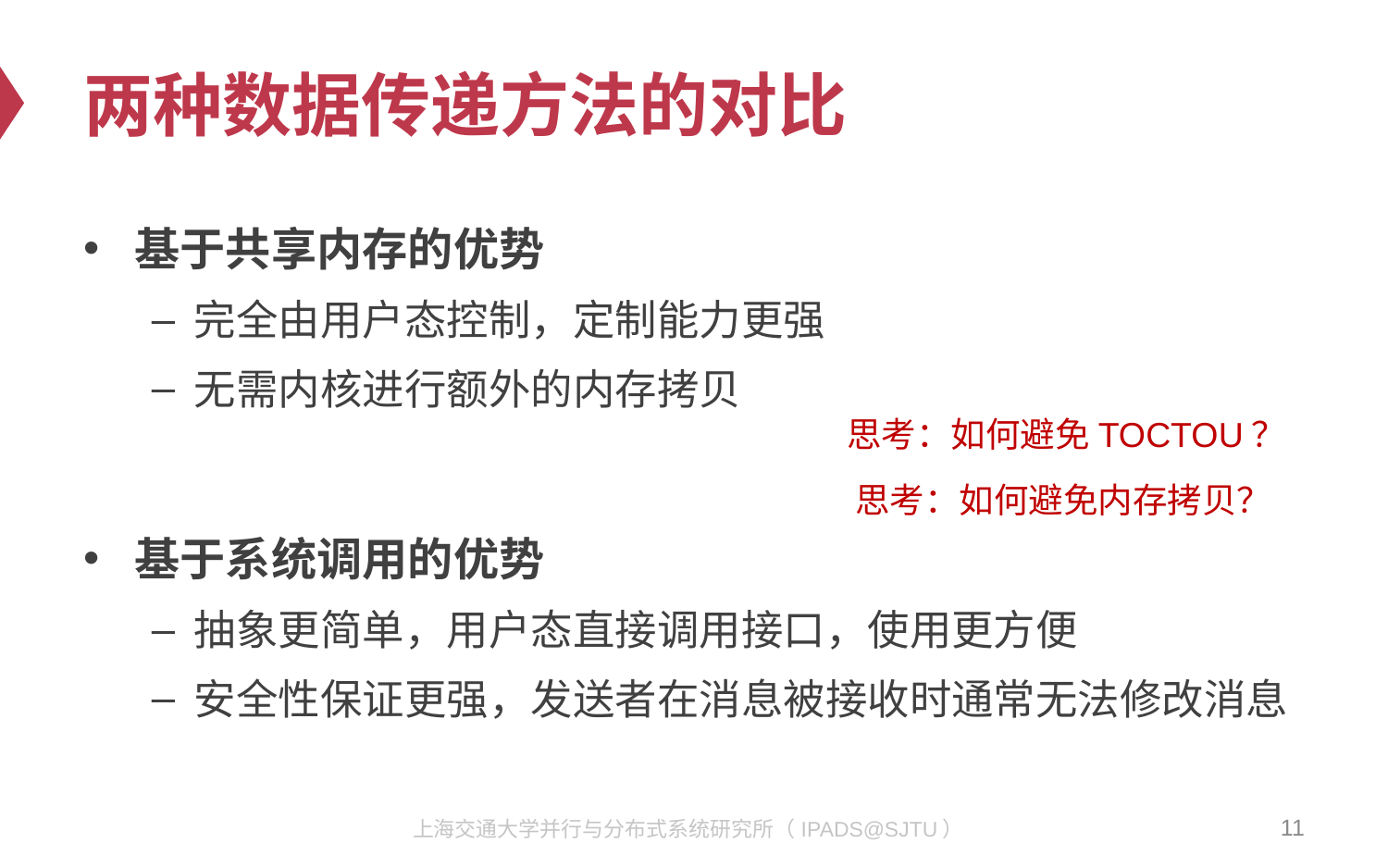

# 两种数据传递方法的对比
基于共享内存的优势
完全由用户态控制，定制能力更强
无需内核进行额外的内存拷贝

基于系统调用的优势
抽象更简单，用户态直接调用接口，使用更方便
安全性保证更强，发送者在消息被接收时通常无法修改消息

思考：如何避免TOCTOU？
思考：如何避免内存拷贝？
11
上海交通大学并行与分布式系统研究所（IPADS@SJTU）